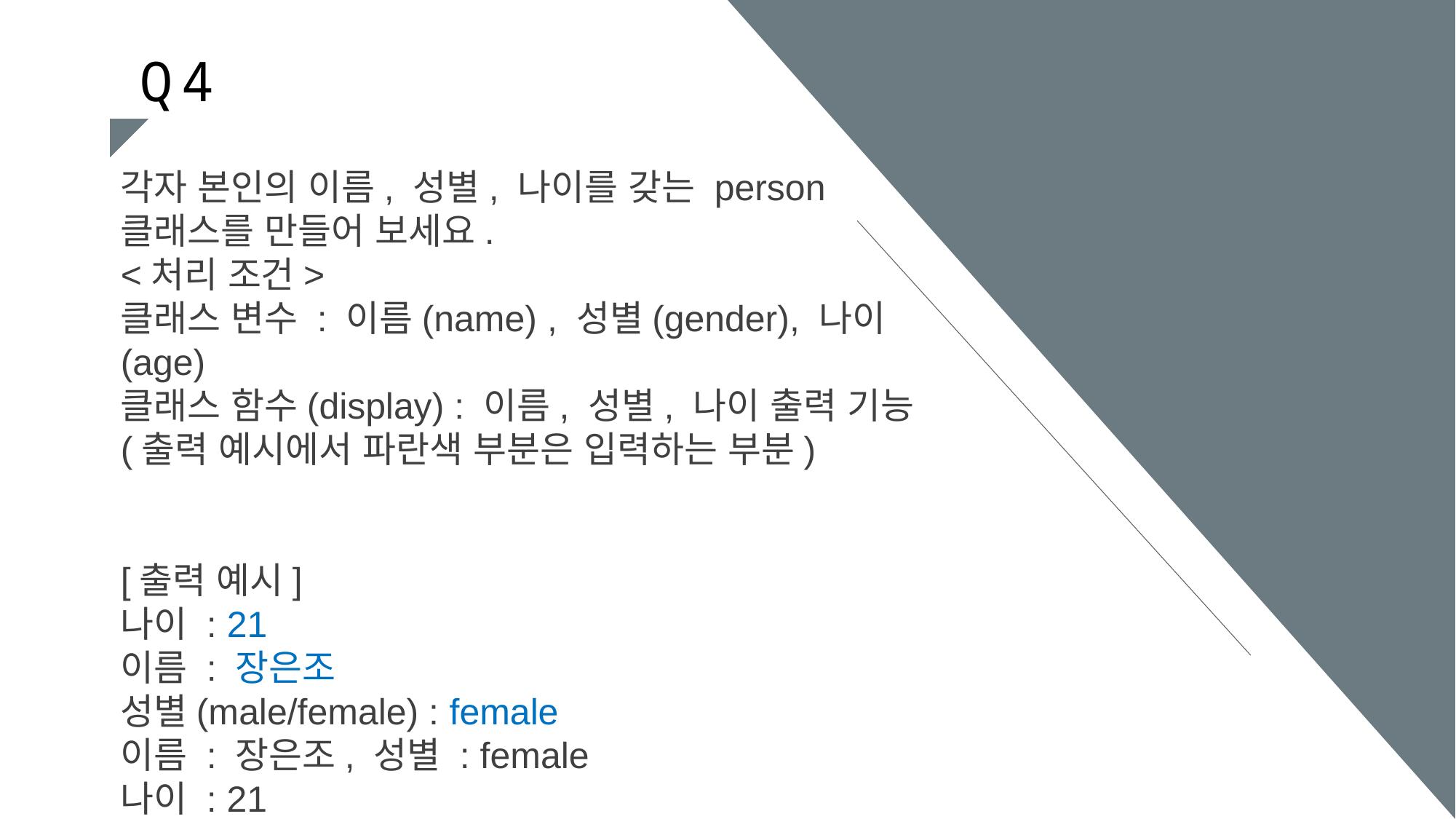

Q4

각자 본인의 이름, 성별, 나이를 갖는 person 클래스를 만들어 보세요.
<처리 조건>
클래스 변수 : 이름(name) , 성별(gender), 나이(age)
클래스 함수(display) : 이름, 성별, 나이 출력 기능
(출력 예시에서 파란색 부분은 입력하는 부분)

[출력 예시]
나이 : 21
이름 : 장은조
성별(male/female) : female
이름 : 장은조, 성별 : female
나이 : 21